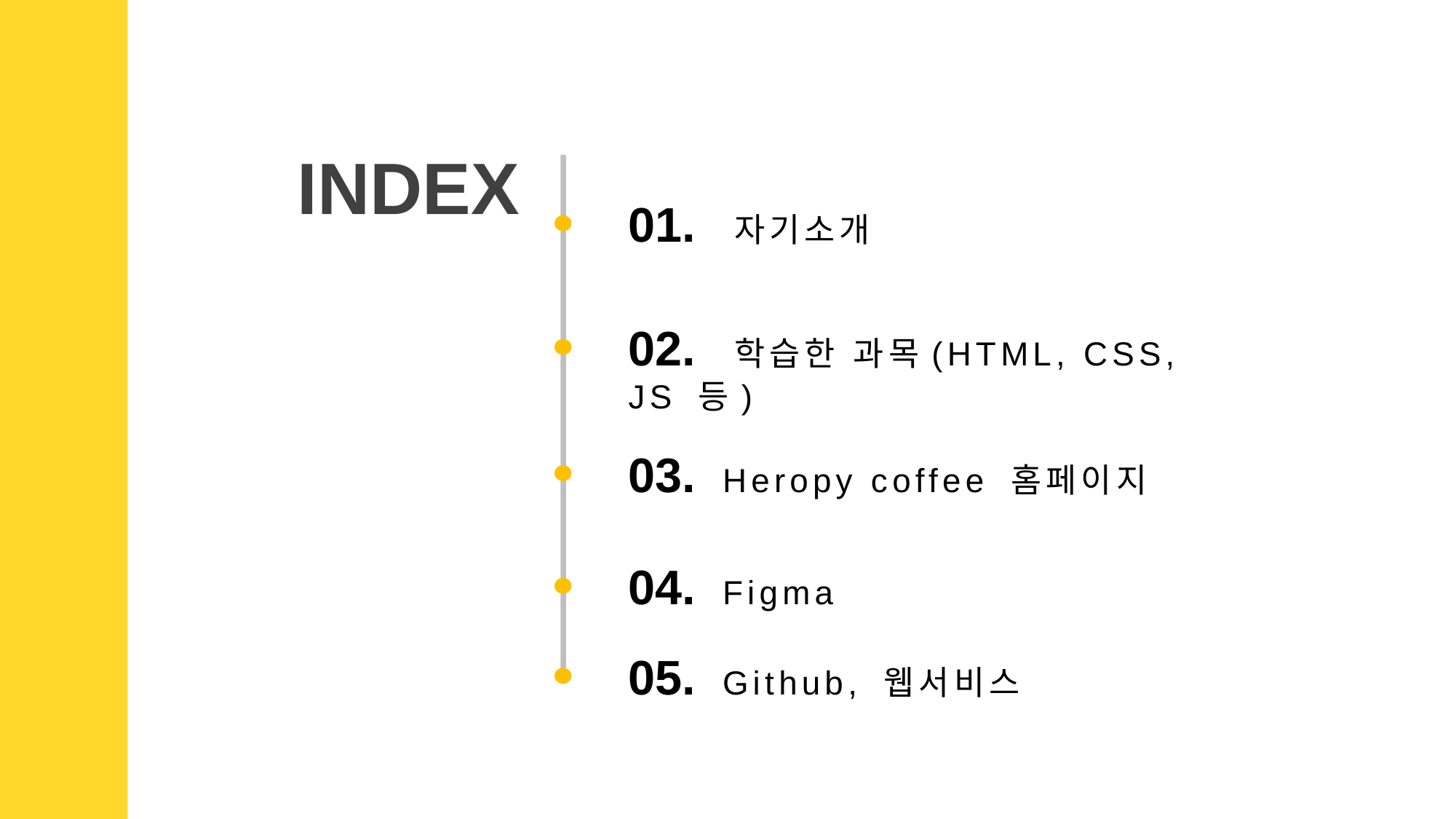

INDEX

01.  자기소개

02.  학습한 과목(HTML, CSS, JS 등)

03.  Heropy coffee 홈페이지

04.  Figma

05.  Github, 웹서비스